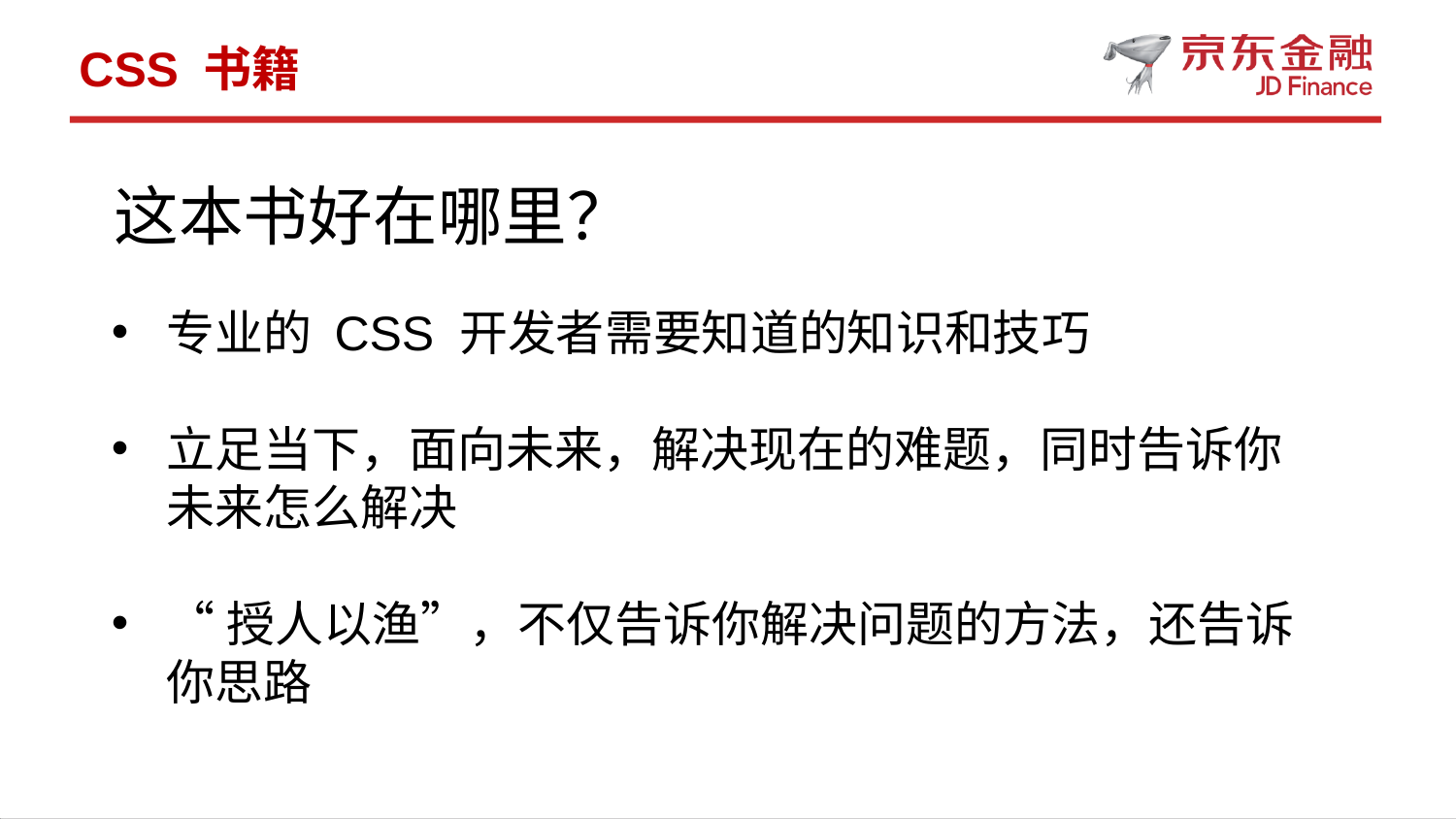

CSS 书籍
这本书好在哪里？
专业的 CSS 开发者需要知道的知识和技巧

立足当下，面向未来，解决现在的难题，同时告诉你未来怎么解决

“授人以渔”，不仅告诉你解决问题的方法，还告诉你思路